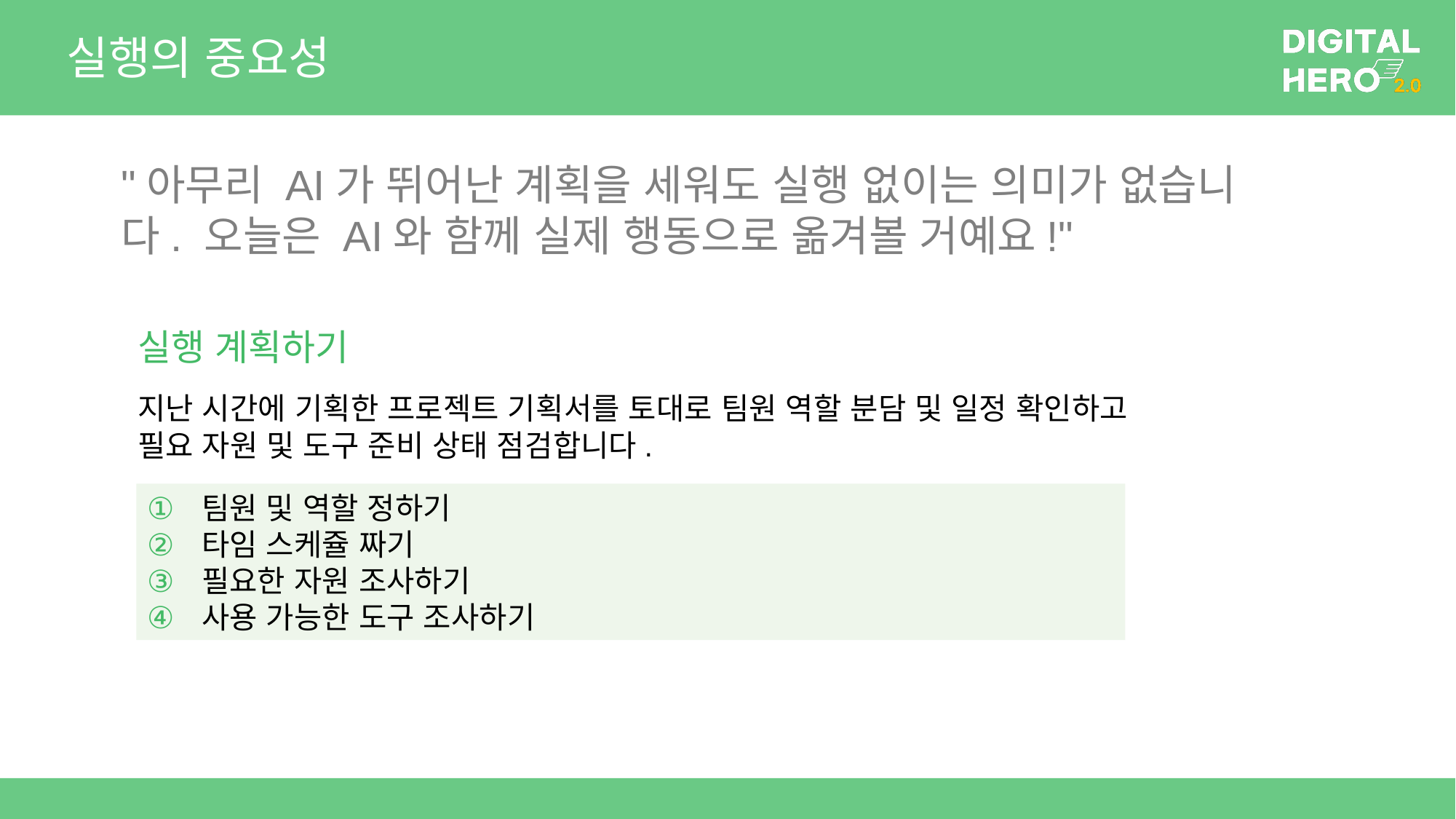

# 실행의 중요성
"아무리 AI가 뛰어난 계획을 세워도 실행 없이는 의미가 없습니다. 오늘은 AI와 함께 실제 행동으로 옮겨볼 거예요!"
실행 계획하기
지난 시간에 기획한 프로젝트 기획서를 토대로 팀원 역할 분담 및 일정 확인하고
필요 자원 및 도구 준비 상태 점검합니다.
팀원 및 역할 정하기
타임 스케쥴 짜기
필요한 자원 조사하기
사용 가능한 도구 조사하기